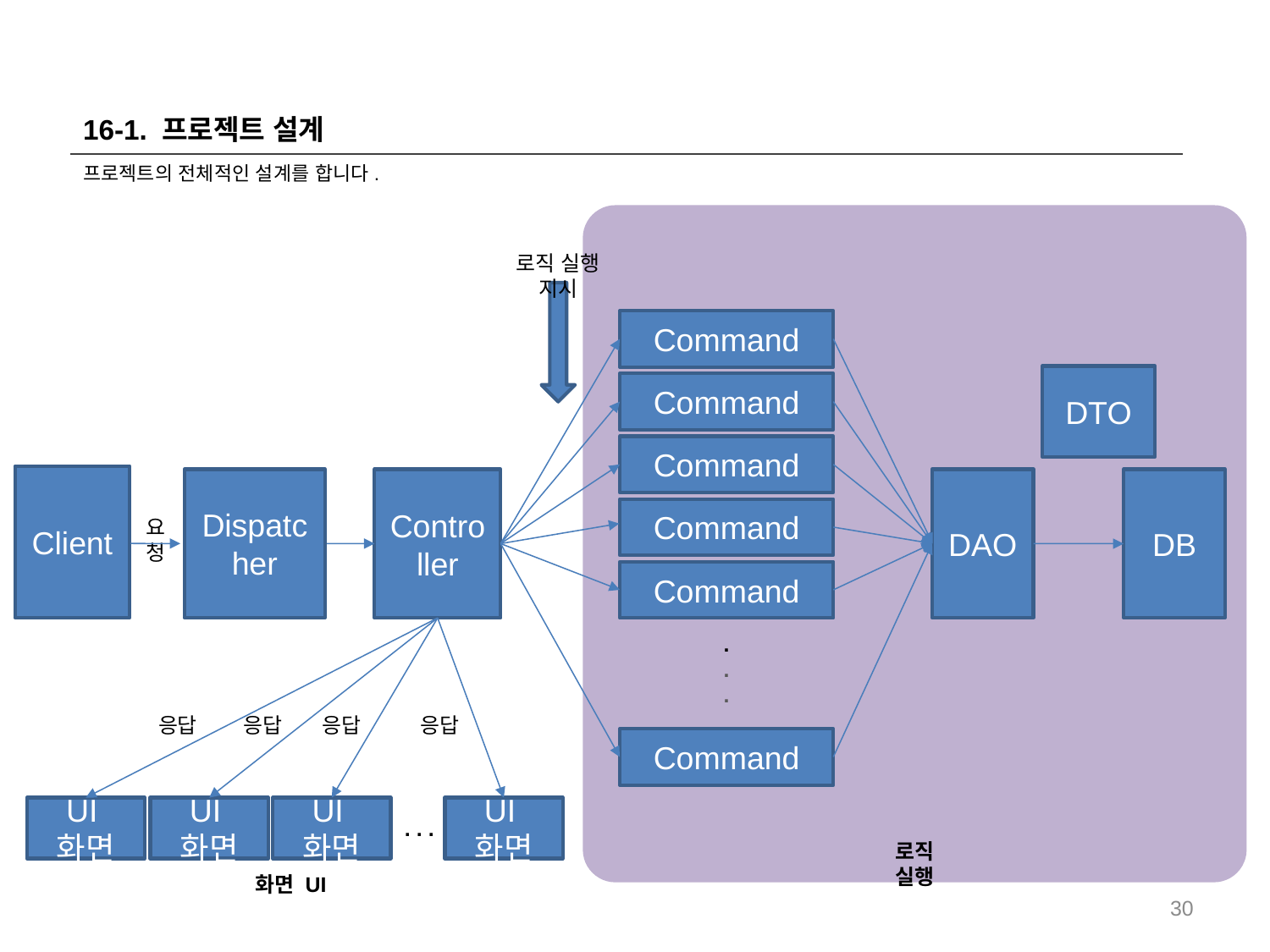

16-1. 프로젝트 설계
프로젝트의 전체적인 설계를 합니다.

로직 실행 지시

Command
DTO
Command
Command
Client
Dispatcher
DB
DAO
Controller
Command
요청
Command
.
.
.
응답
응답
응답
응답
Command
UI화면
UI화면
UI화면
UI화면
. . .
로직 실행
화면 UI
30